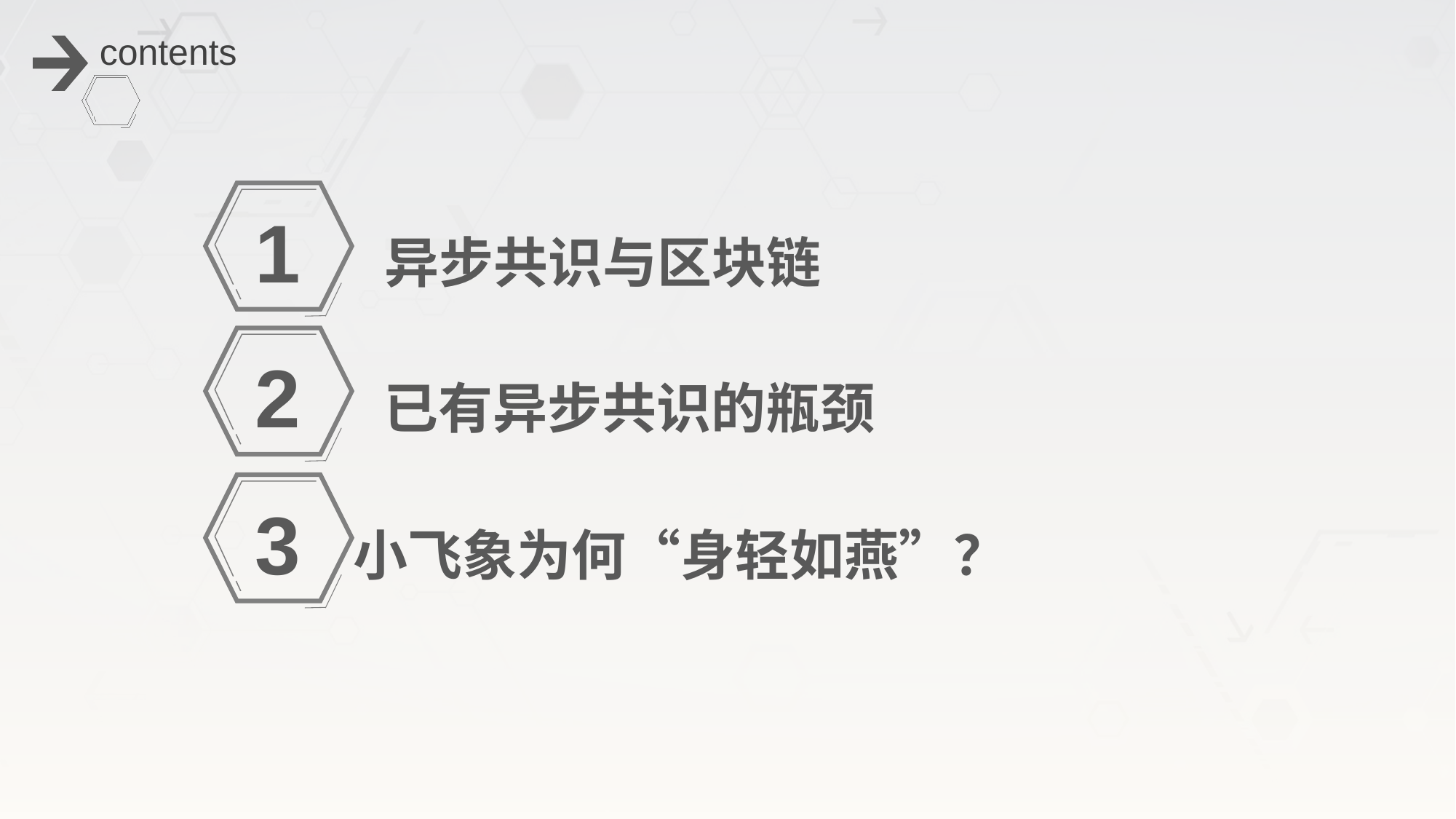

contents

1
异步共识与区块链

2
已有异步共识的瓶颈

3
小飞象为何“身轻如燕”？